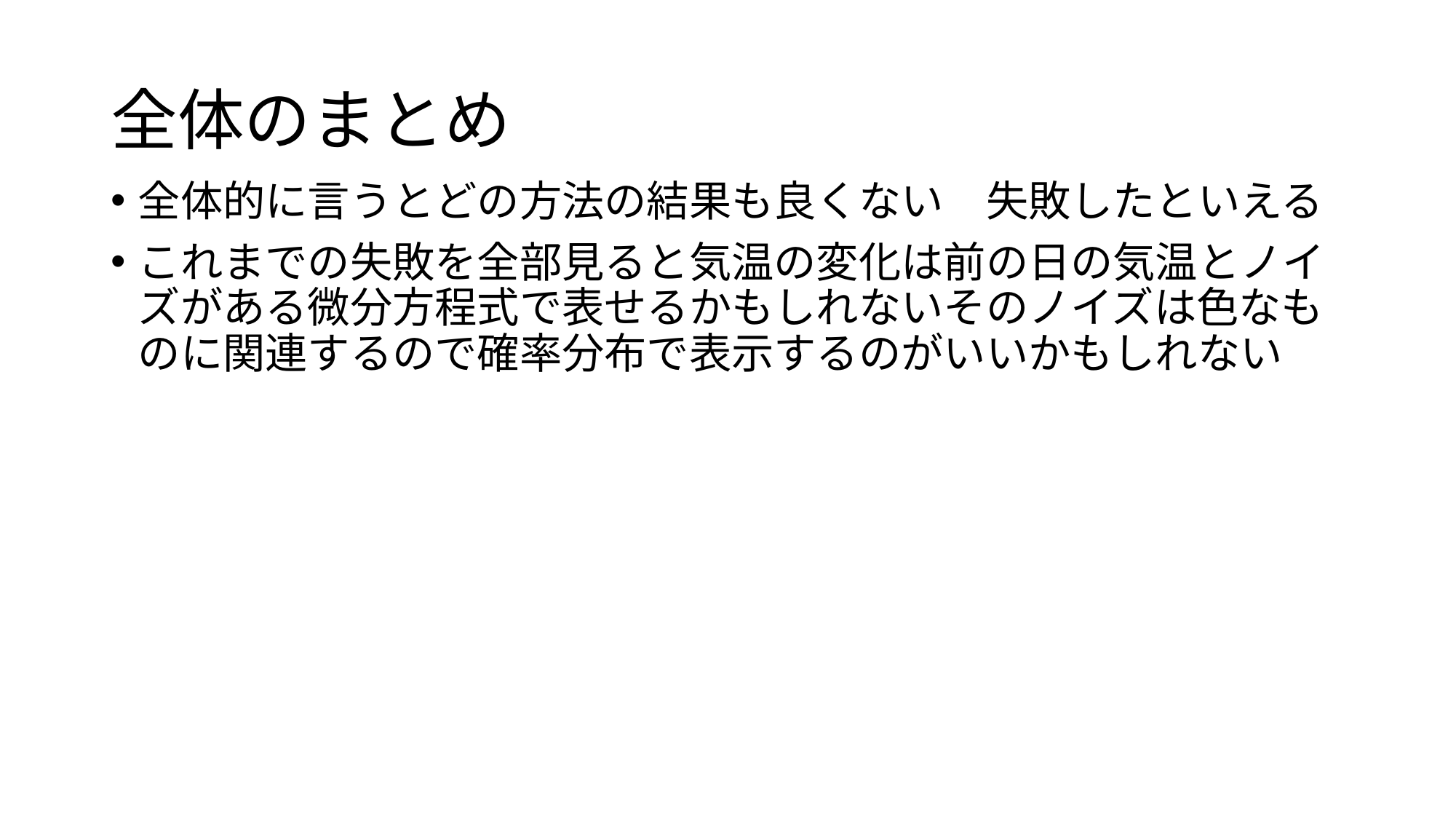

# 全体のまとめ
全体的に言うとどの方法の結果も良くない　失敗したといえる
これまでの失敗を全部見ると気温の変化は前の日の気温とノイズがある微分方程式で表せるかもしれないそのノイズは色なものに関連するので確率分布で表示するのがいいかもしれない